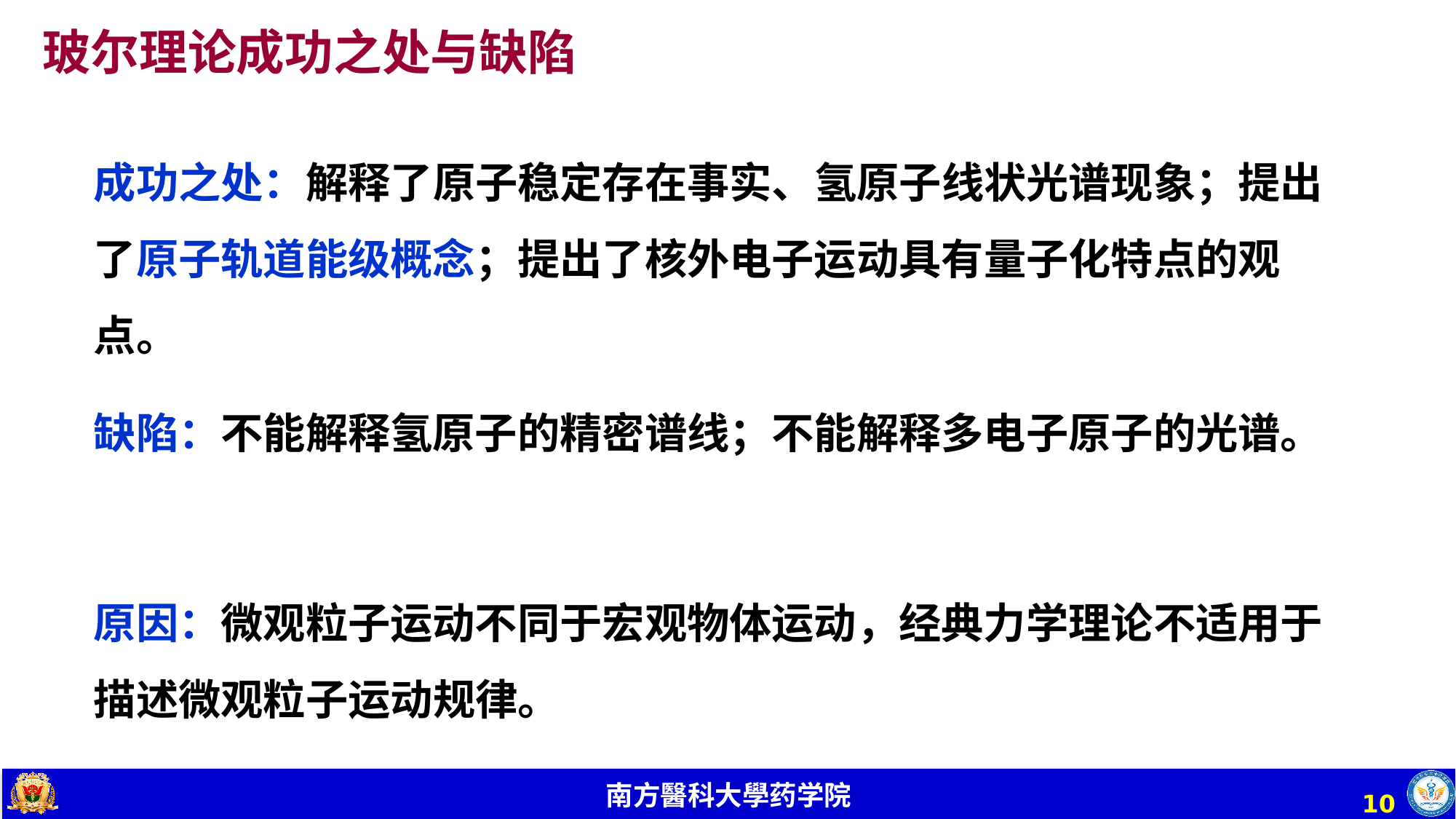

玻尔理论成功之处与缺陷
成功之处：解释了原子稳定存在事实、氢原子线状光谱现象；提出了原子轨道能级概念；提出了核外电子运动具有量子化特点的观点。
缺陷：不能解释氢原子的精密谱线；不能解释多电子原子的光谱。
原因：微观粒子运动不同于宏观物体运动，经典力学理论不适用于描述微观粒子运动规律。
10